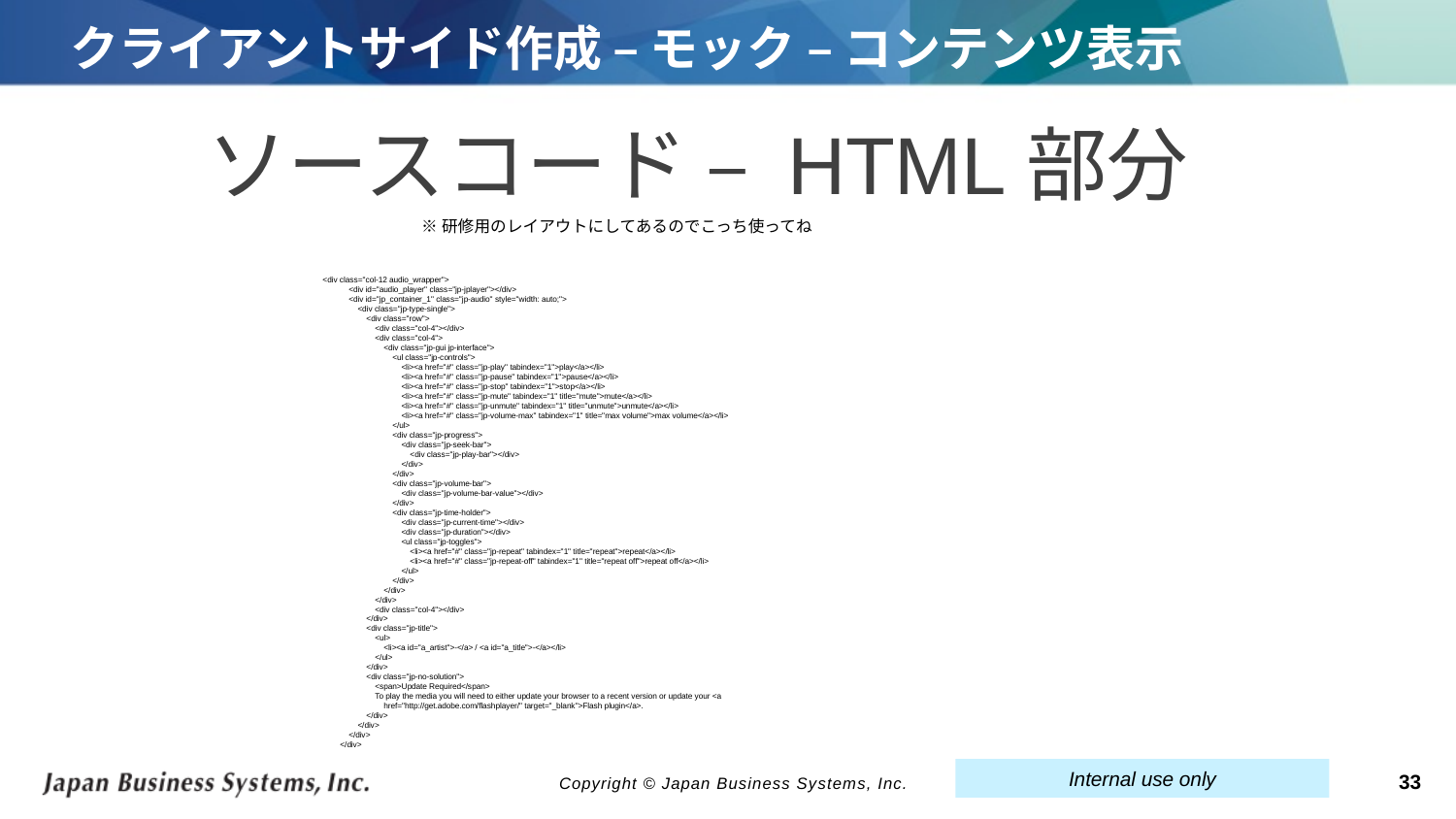

# クライアントサイド作成 – モック – コンテンツ表示
ソースコード – HTML部分
※研修用のレイアウトにしてあるのでこっち使ってね
<div class="col-12 audio_wrapper">
            <div id="audio_player" class="jp-jplayer"></div>
            <div id="jp_container_1" class="jp-audio" style="width: auto;">
                <div class="jp-type-single">
                    <div class="row">
                        <div class="col-4"></div>
                        <div class="col-4">
                            <div class="jp-gui jp-interface">
                                <ul class="jp-controls">
                                    <li><a href="#" class="jp-play" tabindex="1">play</a></li>
                                    <li><a href="#" class="jp-pause" tabindex="1">pause</a></li>
                                    <li><a href="#" class="jp-stop" tabindex="1">stop</a></li>
                                    <li><a href="#" class="jp-mute" tabindex="1" title="mute">mute</a></li>
                                    <li><a href="#" class="jp-unmute" tabindex="1" title="unmute">unmute</a></li>
                                    <li><a href="#" class="jp-volume-max" tabindex="1" title="max volume">max volume</a></li>
                                </ul>
                                <div class="jp-progress">
                                    <div class="jp-seek-bar">
                                        <div class="jp-play-bar"></div>
                                    </div>
                                </div>
                                <div class="jp-volume-bar">
                                    <div class="jp-volume-bar-value"></div>
                                </div>
                                <div class="jp-time-holder">
                                    <div class="jp-current-time"></div>
                                    <div class="jp-duration"></div>
                                    <ul class="jp-toggles">
                                        <li><a href="#" class="jp-repeat" tabindex="1" title="repeat">repeat</a></li>
                                        <li><a href="#" class="jp-repeat-off" tabindex="1" title="repeat off">repeat off</a></li>
                                    </ul>
                                </div>
                            </div>
                        </div>
                        <div class="col-4"></div>
                    </div>
                    <div class="jp-title">
                        <ul>
                            <li><a id="a_artist">-</a> / <a id="a_title">-</a></li>
                        </ul>
                    </div>
                    <div class="jp-no-solution">
                        <span>Update Required</span>
                        To play the media you will need to either update your browser to a recent version or update your <a
                            href="http://get.adobe.com/flashplayer/" target="_blank">Flash plugin</a>.
                    </div>
                </div>
            </div>
        </div>